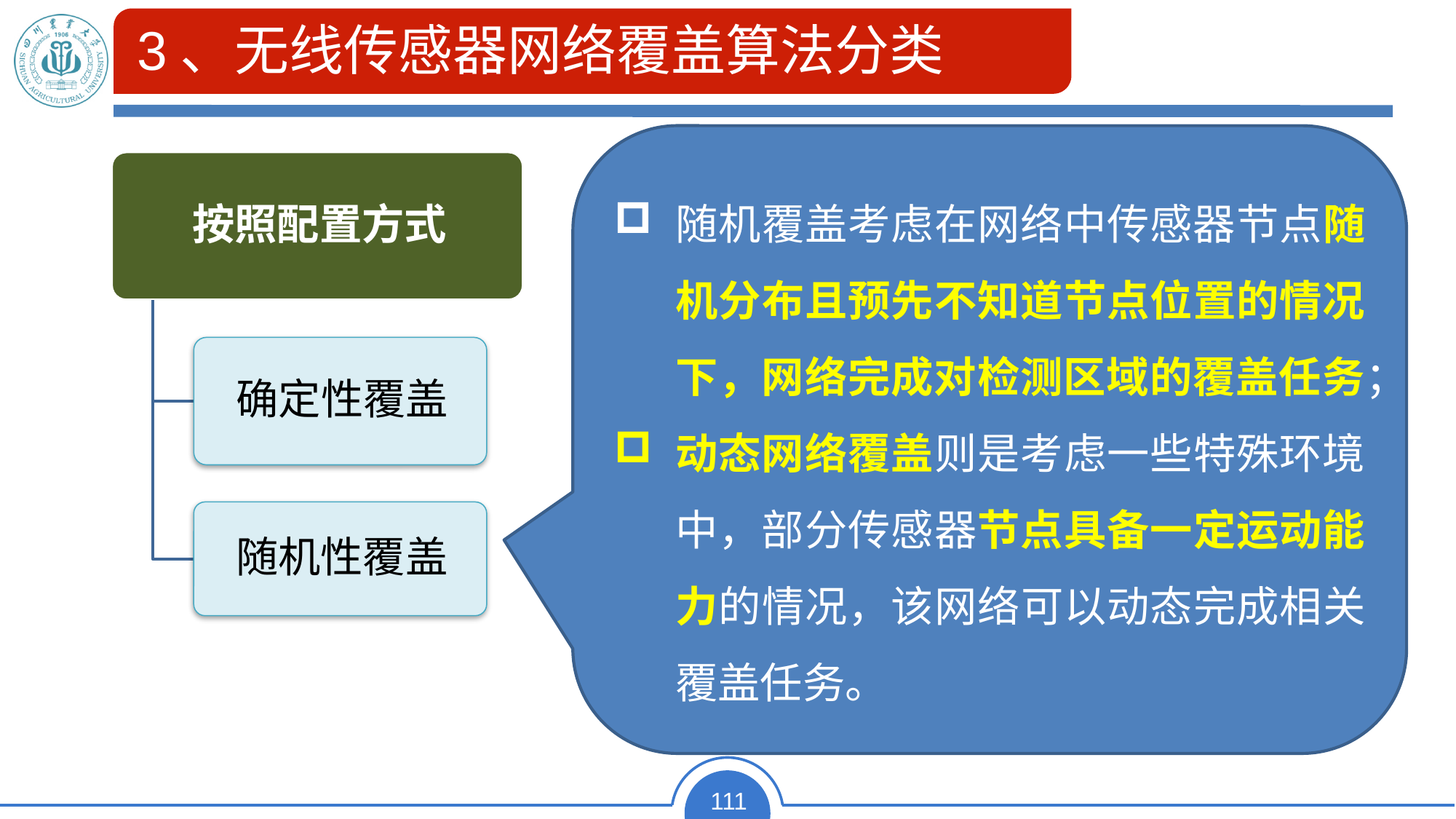

# 3、无线传感器网络覆盖算法分类
随机覆盖考虑在网络中传感器节点随机分布且预先不知道节点位置的情况下，网络完成对检测区域的覆盖任务；
动态网络覆盖则是考虑一些特殊环境中，部分传感器节点具备一定运动能力的情况，该网络可以动态完成相关覆盖任务。
按照配置方式
确定性覆盖
随机性覆盖
根据无线传感器网络不同覆盖目标
面覆盖
点覆盖
栅栏覆盖